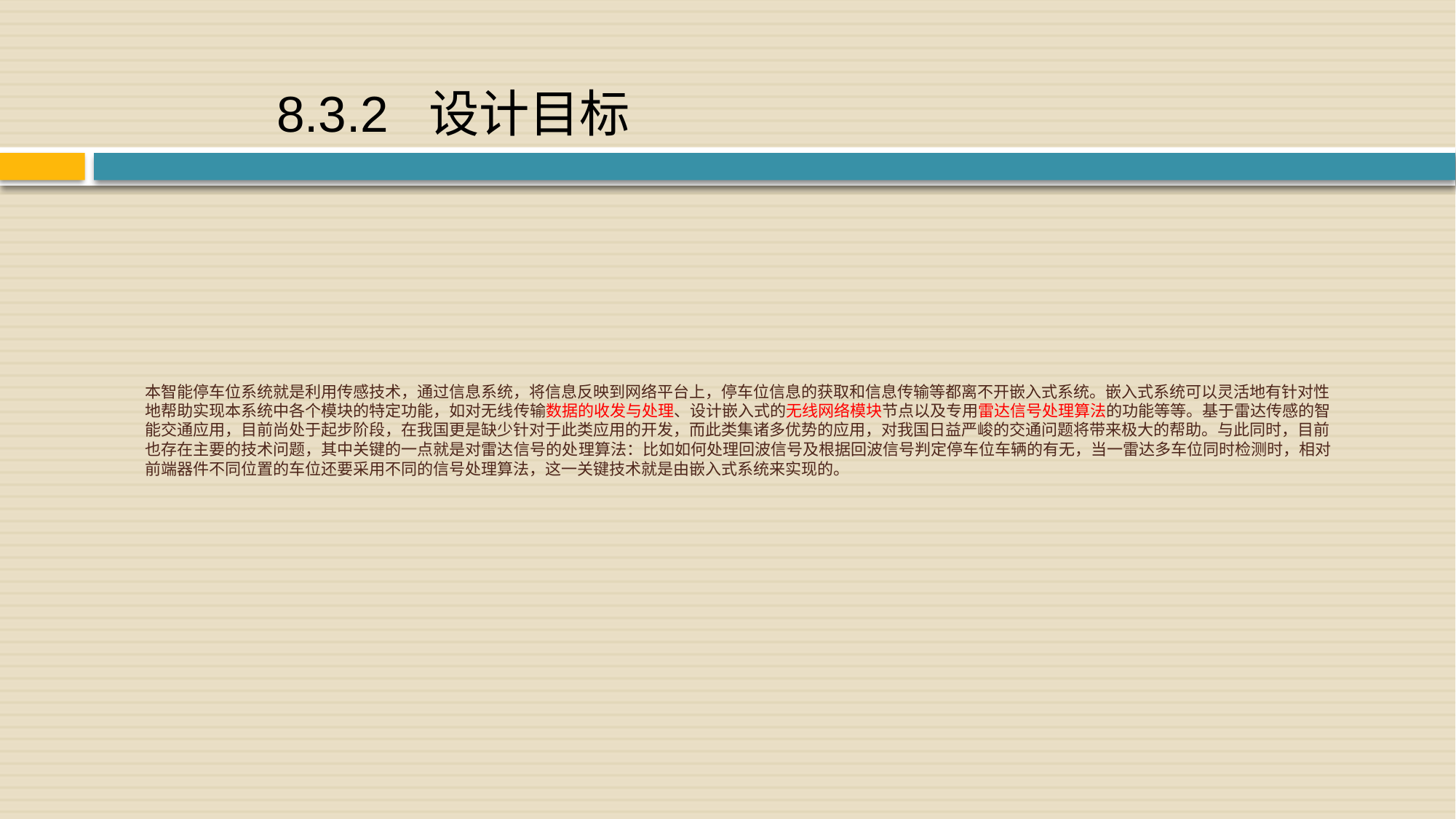

8.3.2  设计目标
# 本智能停车位系统就是利用传感技术，通过信息系统，将信息反映到网络平台上，停车位信息的获取和信息传输等都离不开嵌入式系统。嵌入式系统可以灵活地有针对性地帮助实现本系统中各个模块的特定功能，如对无线传输数据的收发与处理、设计嵌入式的无线网络模块节点以及专用雷达信号处理算法的功能等等。基于雷达传感的智能交通应用，目前尚处于起步阶段，在我国更是缺少针对于此类应用的开发，而此类集诸多优势的应用，对我国日益严峻的交通问题将带来极大的帮助。与此同时，目前也存在主要的技术问题，其中关键的一点就是对雷达信号的处理算法：比如如何处理回波信号及根据回波信号判定停车位车辆的有无，当一雷达多车位同时检测时，相对前端器件不同位置的车位还要采用不同的信号处理算法，这一关键技术就是由嵌入式系统来实现的。